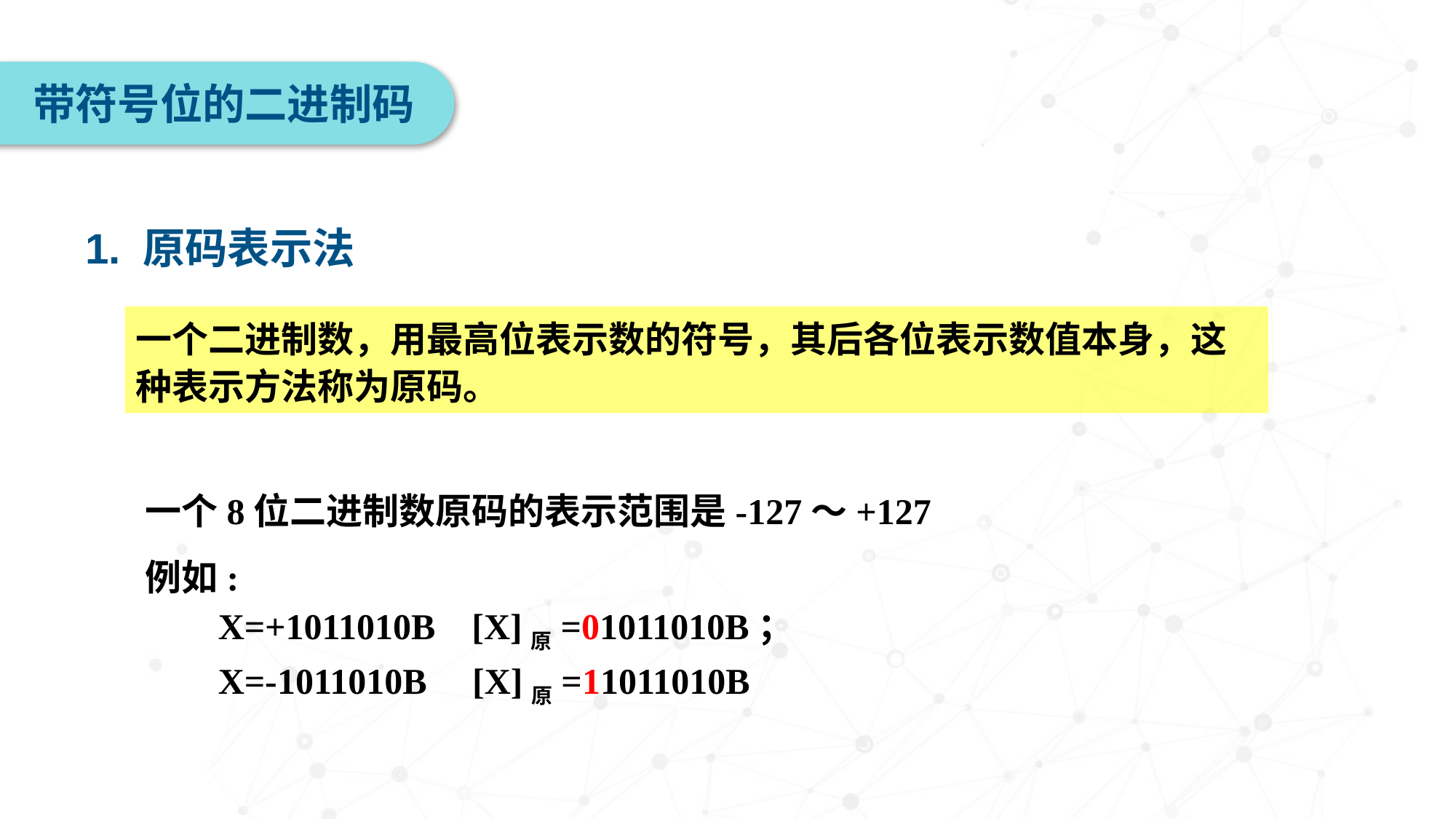

带符号位的二进制码
1. 原码表示法
一个二进制数，用最高位表示数的符号，其后各位表示数值本身，这种表示方法称为原码。
一个8位二进制数原码的表示范围是-127～+127
例如:
        X=+1011010B    [X]原=01011010B；
        X=-1011010B     [X]原=11011010B
33